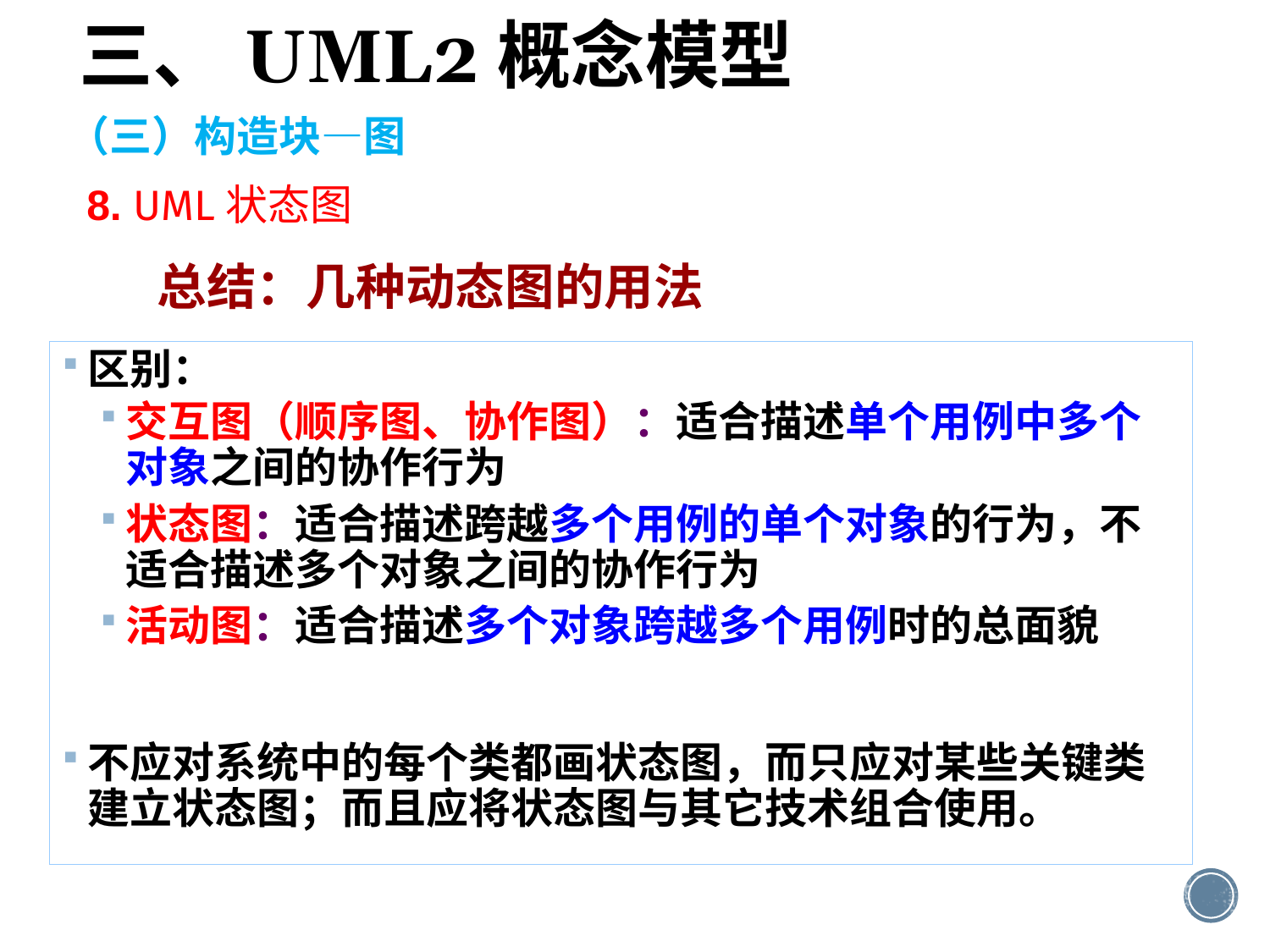

三、UML2概念模型
（三）构造块—图
8. UML状态图
# 总结：几种动态图的用法
区别：
交互图（顺序图、协作图）：适合描述单个用例中多个对象之间的协作行为
状态图：适合描述跨越多个用例的单个对象的行为，不适合描述多个对象之间的协作行为
活动图：适合描述多个对象跨越多个用例时的总面貌

不应对系统中的每个类都画状态图，而只应对某些关键类建立状态图；而且应将状态图与其它技术组合使用。